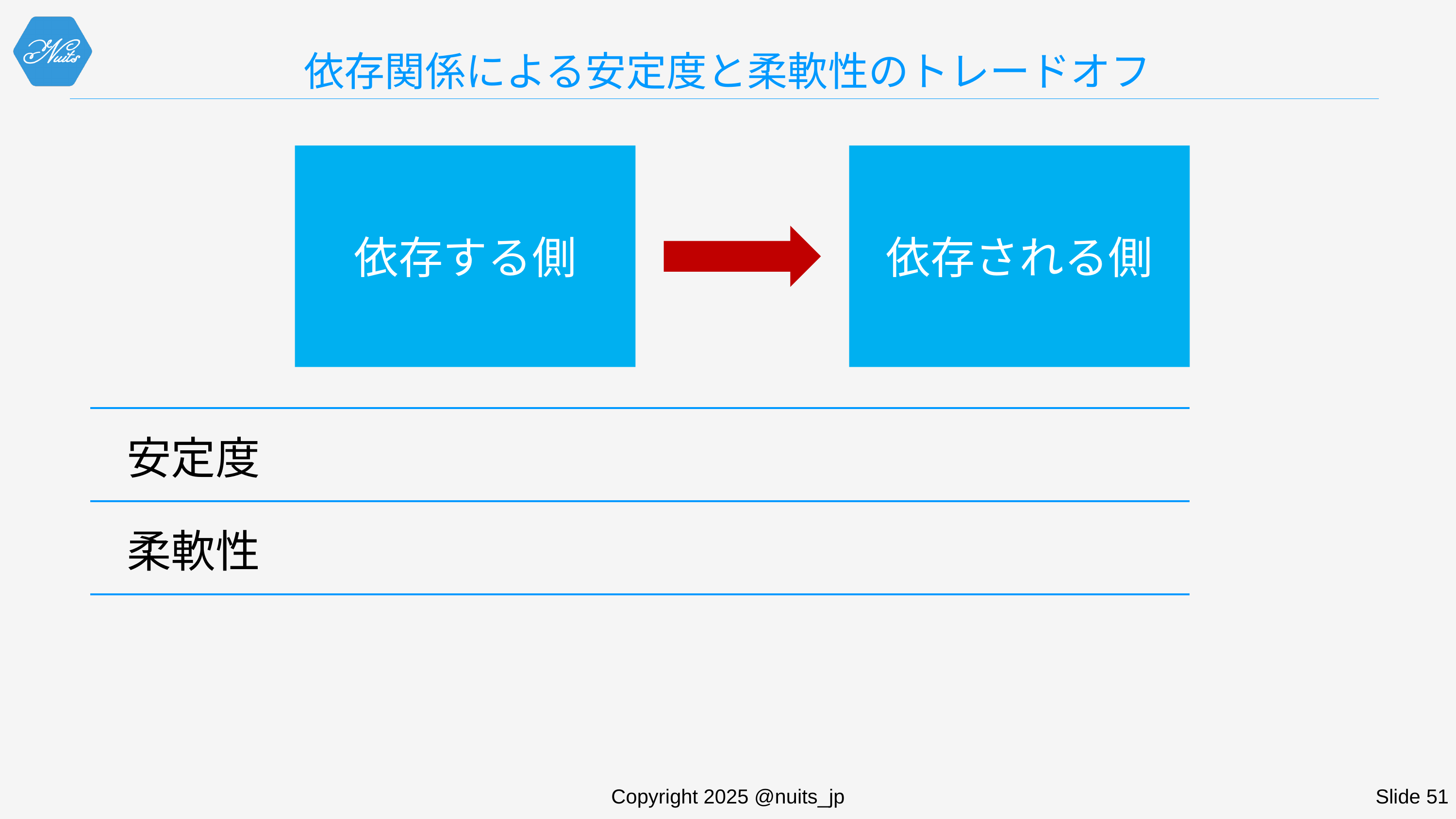

# 依存関係による安定度と柔軟性のトレードオフ
依存する側
依存される側

| 安定度 |  |  |  |
| --- | --- | --- | --- |
| 柔軟性 |  |  |  |